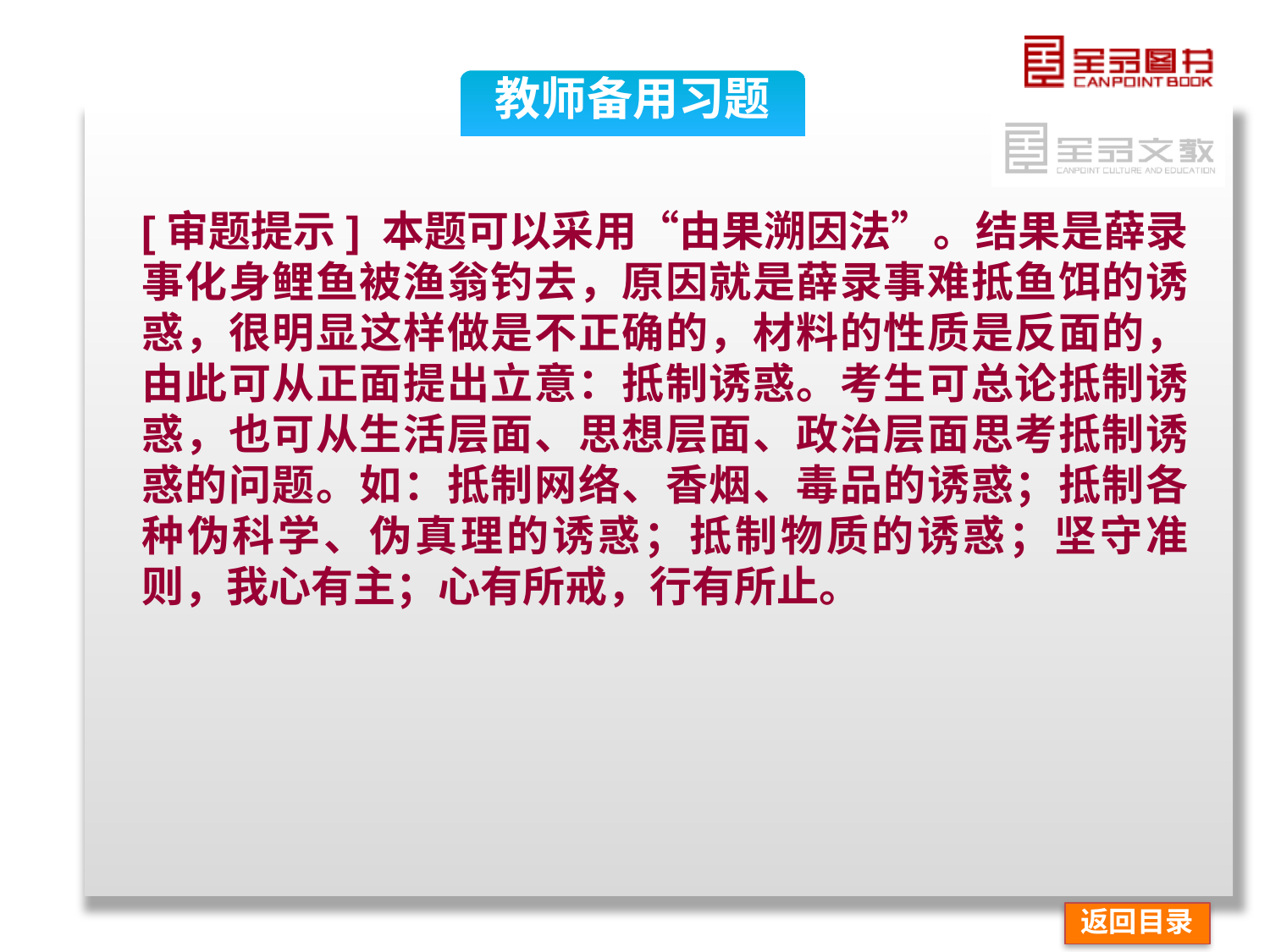

教师备用习题
[审题提示] 本题可以采用“由果溯因法”。结果是薛录事化身鲤鱼被渔翁钓去，原因就是薛录事难抵鱼饵的诱惑，很明显这样做是不正确的，材料的性质是反面的，由此可从正面提出立意：抵制诱惑。考生可总论抵制诱惑，也可从生活层面、思想层面、政治层面思考抵制诱惑的问题。如：抵制网络、香烟、毒品的诱惑；抵制各种伪科学、伪真理的诱惑；抵制物质的诱惑；坚守准则，我心有主；心有所戒，行有所止。

返回目录